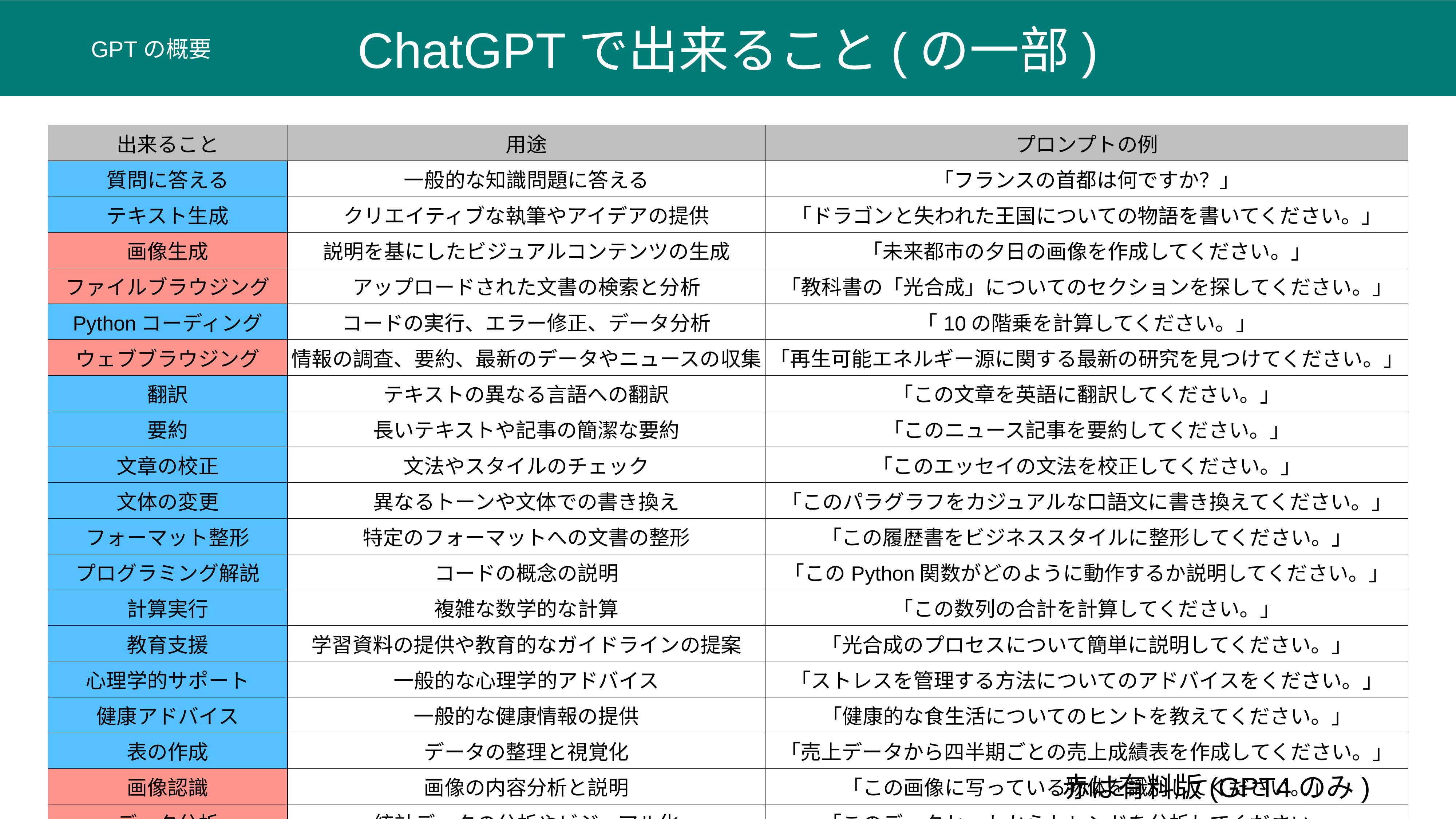

ChatGPTで出来ること(の一部)
GPTの概要
| 出来ること | 用途 | プロンプトの例 |
| --- | --- | --- |
| 質問に答える | 一般的な知識問題に答える | 「フランスの首都は何ですか？」 |
| テキスト生成 | クリエイティブな執筆やアイデアの提供 | 「ドラゴンと失われた王国についての物語を書いてください。」 |
| 画像生成 | 説明を基にしたビジュアルコンテンツの生成 | 「未来都市の夕日の画像を作成してください。」 |
| ファイルブラウジング | アップロードされた文書の検索と分析 | 「教科書の「光合成」についてのセクションを探してください。」 |
| Pythonコーディング | コードの実行、エラー修正、データ分析 | 「10の階乗を計算してください。」 |
| ウェブブラウジング | 情報の調査、要約、最新のデータやニュースの収集 | 「再生可能エネルギー源に関する最新の研究を見つけてください。」 |
| 翻訳 | テキストの異なる言語への翻訳 | 「この文章を英語に翻訳してください。」 |
| 要約 | 長いテキストや記事の簡潔な要約 | 「このニュース記事を要約してください。」 |
| 文章の校正 | 文法やスタイルのチェック | 「このエッセイの文法を校正してください。」 |
| 文体の変更 | 異なるトーンや文体での書き換え | 「このパラグラフをカジュアルな口語文に書き換えてください。」 |
| フォーマット整形 | 特定のフォーマットへの文書の整形 | 「この履歴書をビジネススタイルに整形してください。」 |
| プログラミング解説 | コードの概念の説明 | 「このPython関数がどのように動作するか説明してください。」 |
| 計算実行 | 複雑な数学的な計算 | 「この数列の合計を計算してください。」 |
| 教育支援 | 学習資料の提供や教育的なガイドラインの提案 | 「光合成のプロセスについて簡単に説明してください。」 |
| 心理学的サポート | 一般的な心理学的アドバイス | 「ストレスを管理する方法についてのアドバイスをください。」 |
| 健康アドバイス | 一般的な健康情報の提供 | 「健康的な食生活についてのヒントを教えてください。」 |
| 表の作成 | データの整理と視覚化 | 「売上データから四半期ごとの売上成績表を作成してください。」 |
| 画像認識 | 画像の内容分析と説明 | 「この画像に写っている物体を識別してください。」 |
| データ分析 | 統計データの分析やビジュアル化 | 「このデータセットからトレンドを分析してください。」 |
| プログラミング学習支援 | プログラミング概念の説明や学習資料の提供 | 「オブジェクト指向プログラミングとは何ですか？」 |
赤は有料版(GPT4のみ)